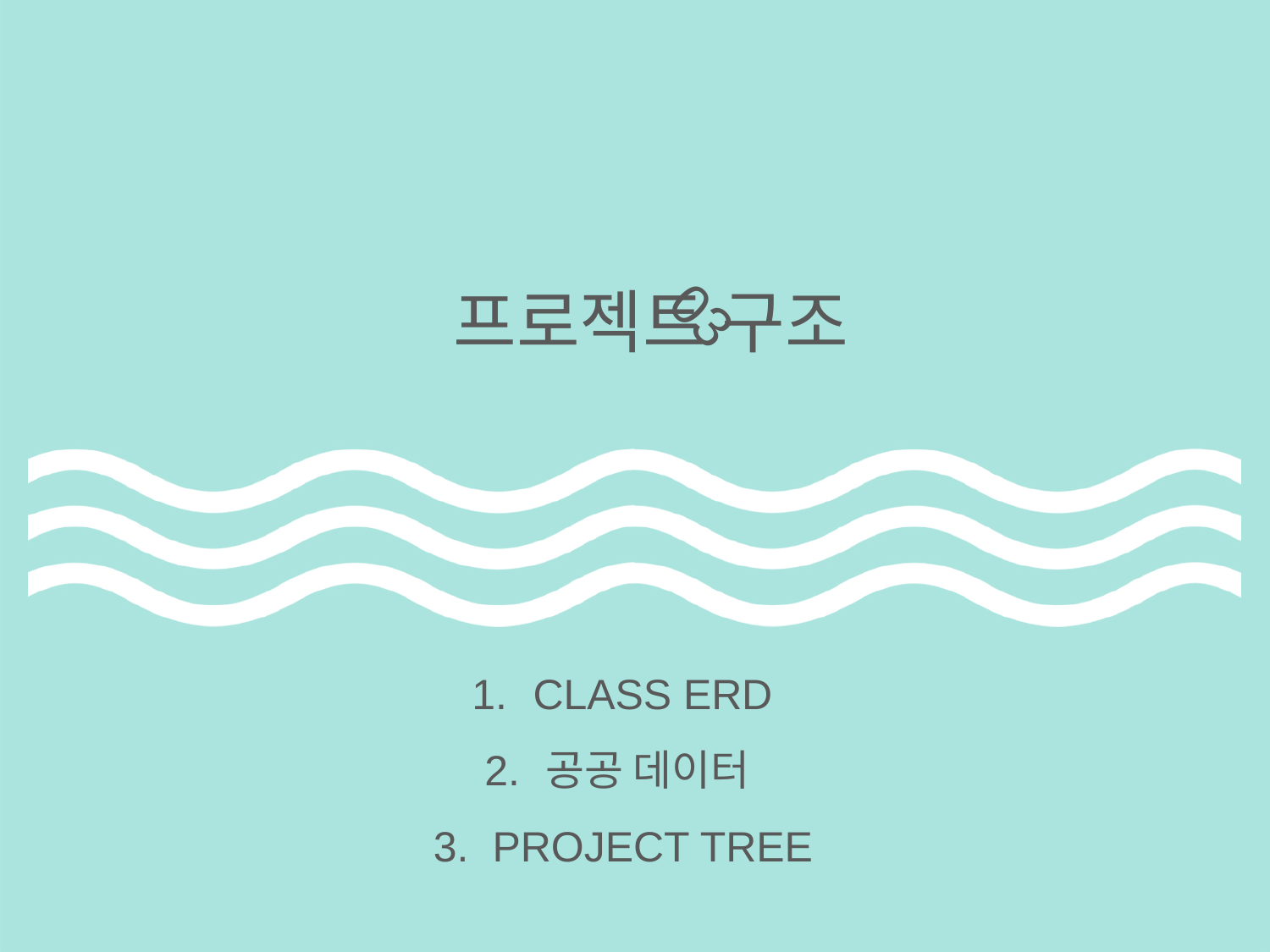

03
 프로젝트 구조
CLASS ERD
공공 데이터
PROJECT TREE